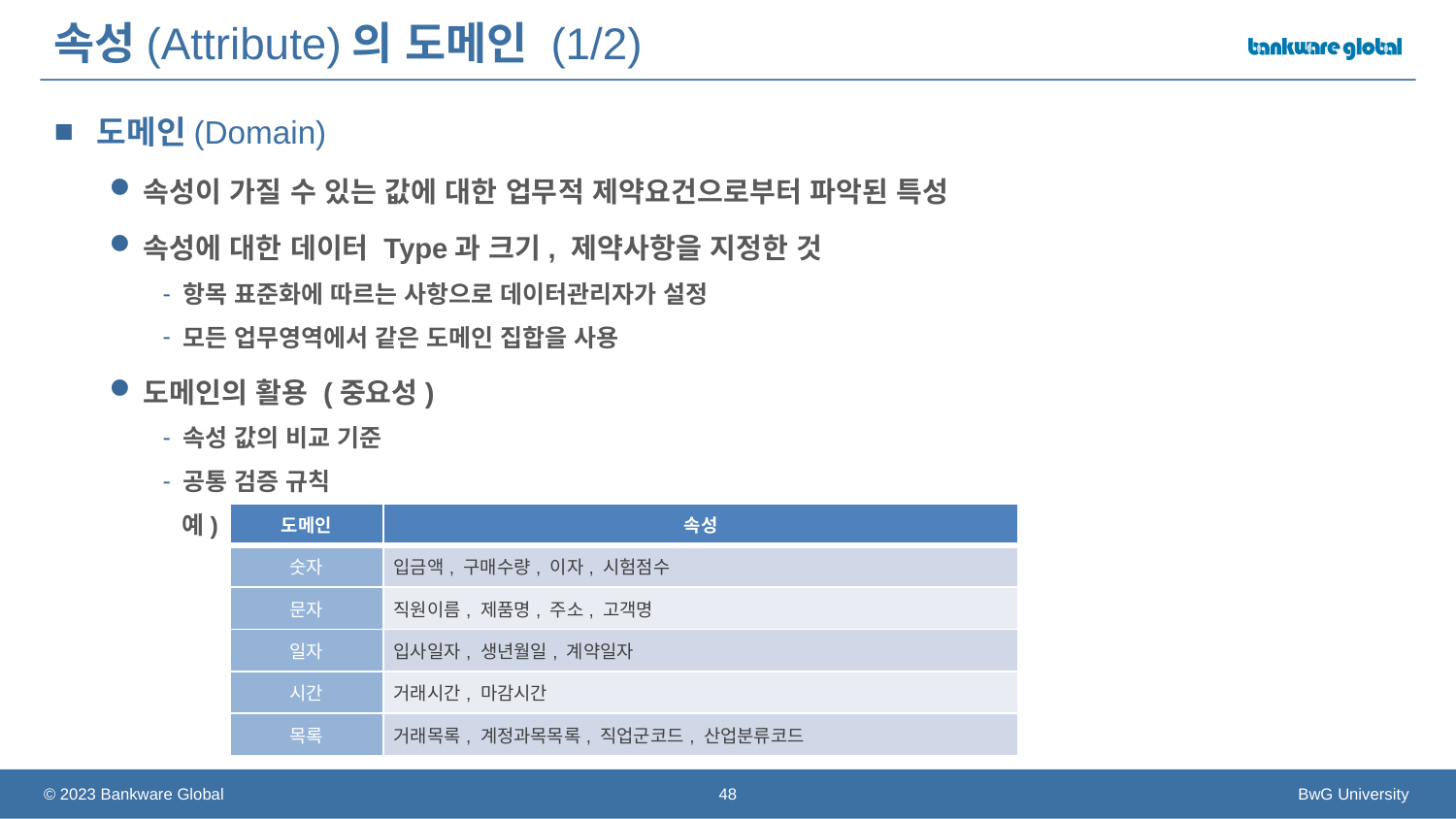

# 속성(Attribute)의 도메인 (1/2)
도메인(Domain)
속성이 가질 수 있는 값에 대한 업무적 제약요건으로부터 파악된 특성
속성에 대한 데이터 Type과 크기, 제약사항을 지정한 것
항목 표준화에 따르는 사항으로 데이터관리자가 설정
모든 업무영역에서 같은 도메인 집합을 사용
도메인의 활용 (중요성)
속성 값의 비교 기준
공통 검증 규칙
  예)

| 도메인 | 속성 |
| --- | --- |
| 숫자 | 입금액, 구매수량, 이자, 시험점수 |
| 문자 | 직원이름, 제품명, 주소, 고객명 |
| 일자 | 입사일자, 생년월일, 계약일자 |
| 시간 | 거래시간, 마감시간 |
| 목록 | 거래목록, 계정과목목록, 직업군코드, 산업분류코드 |
48